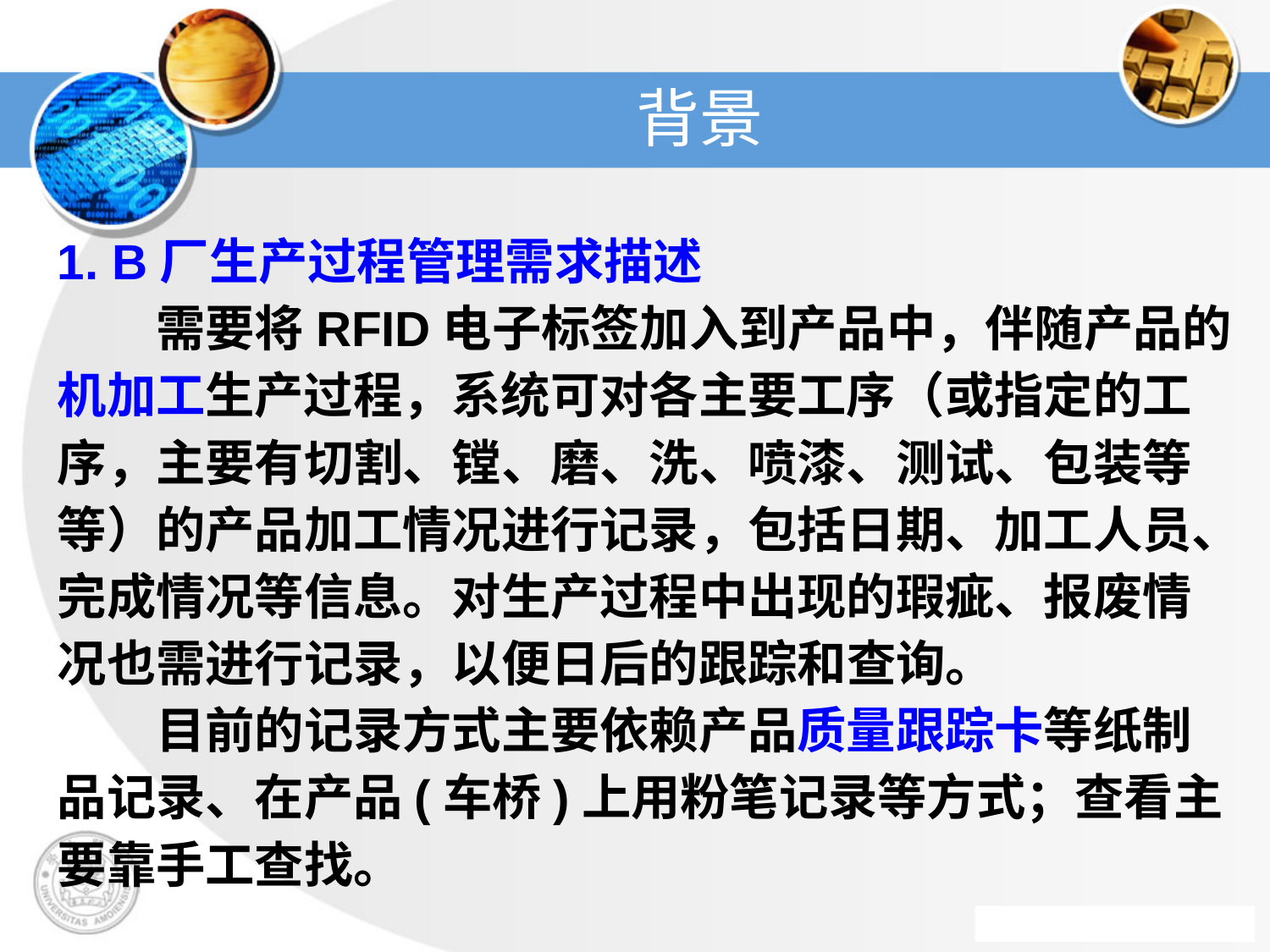

# 背景
1. B厂生产过程管理需求描述
　　需要将RFID电子标签加入到产品中，伴随产品的机加工生产过程，系统可对各主要工序（或指定的工序，主要有切割、镗、磨、洗、喷漆、测试、包装等等）的产品加工情况进行记录，包括日期、加工人员、完成情况等信息。对生产过程中出现的瑕疵、报废情况也需进行记录，以便日后的跟踪和查询。
　　目前的记录方式主要依赖产品质量跟踪卡等纸制品记录、在产品(车桥)上用粉笔记录等方式；查看主要靠手工查找。